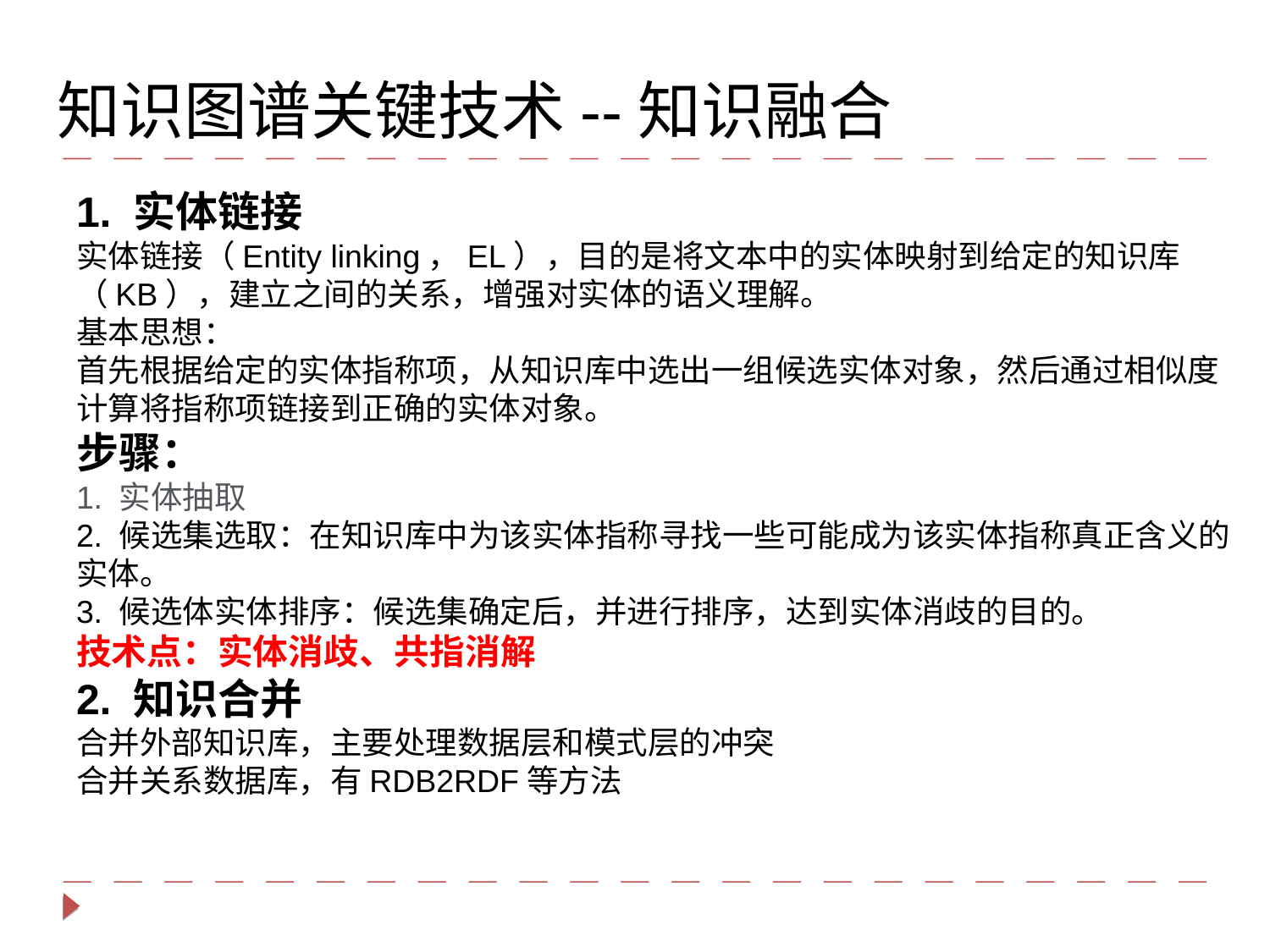

知识图谱关键技术--知识融合
1. 实体链接
实体链接（Entity linking，EL），目的是将文本中的实体映射到给定的知识库（KB），建立之间的关系，增强对实体的语义理解。
基本思想：
首先根据给定的实体指称项，从知识库中选出一组候选实体对象，然后通过相似度计算将指称项链接到正确的实体对象。
步骤：
1. 实体抽取
2. 候选集选取：在知识库中为该实体指称寻找一些可能成为该实体指称真正含义的实体。
3. 候选体实体排序：候选集确定后，并进行排序，达到实体消歧的目的。
技术点：实体消歧、共指消解
2. 知识合并
合并外部知识库，主要处理数据层和模式层的冲突
合并关系数据库，有RDB2RDF等方法